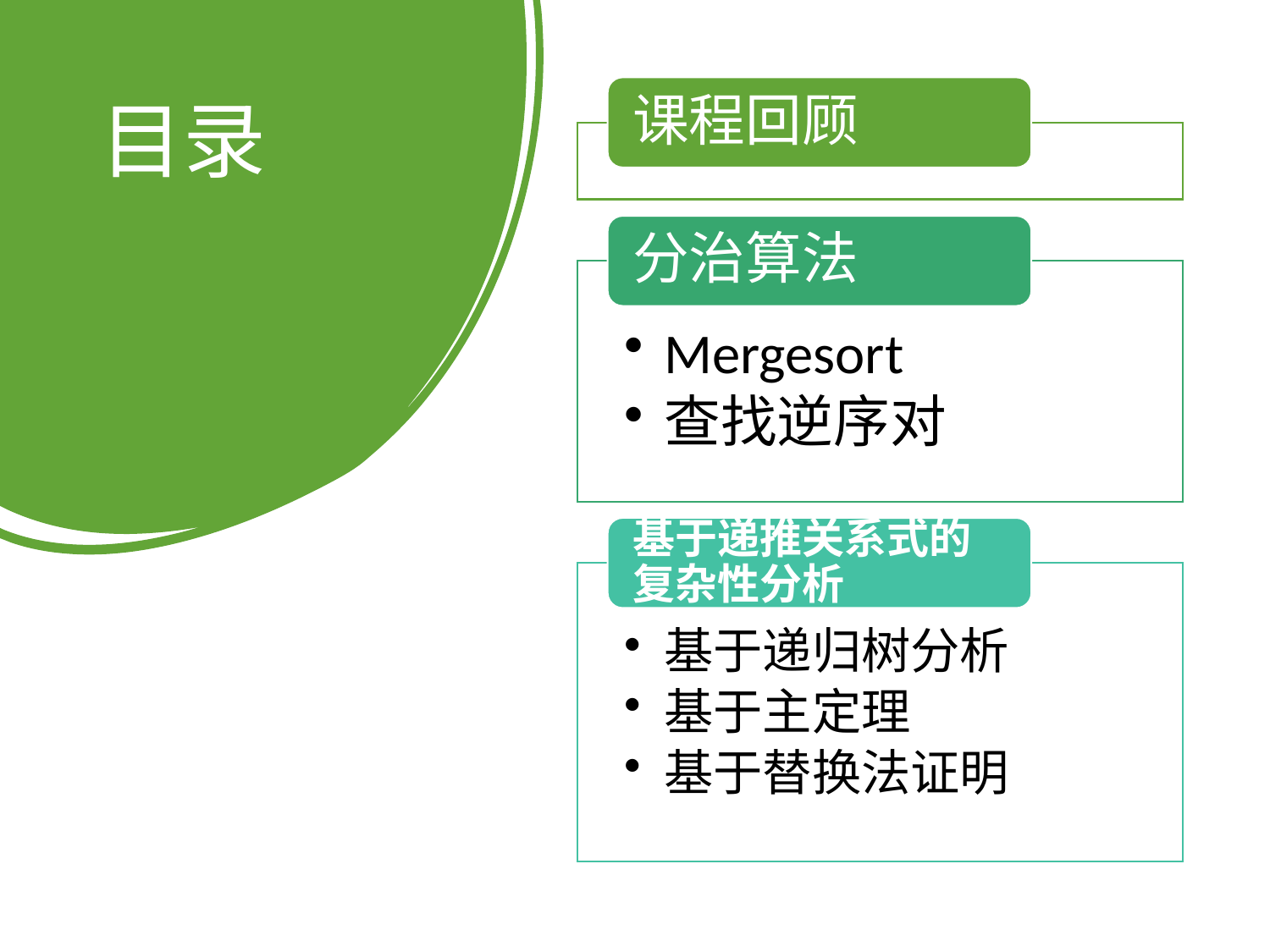

课程回顾
Mergesort
查找逆序对
分治算法
基于递归树分析
基于主定理
基于替换法证明
基于递推关系式的复杂性分析
# 目录